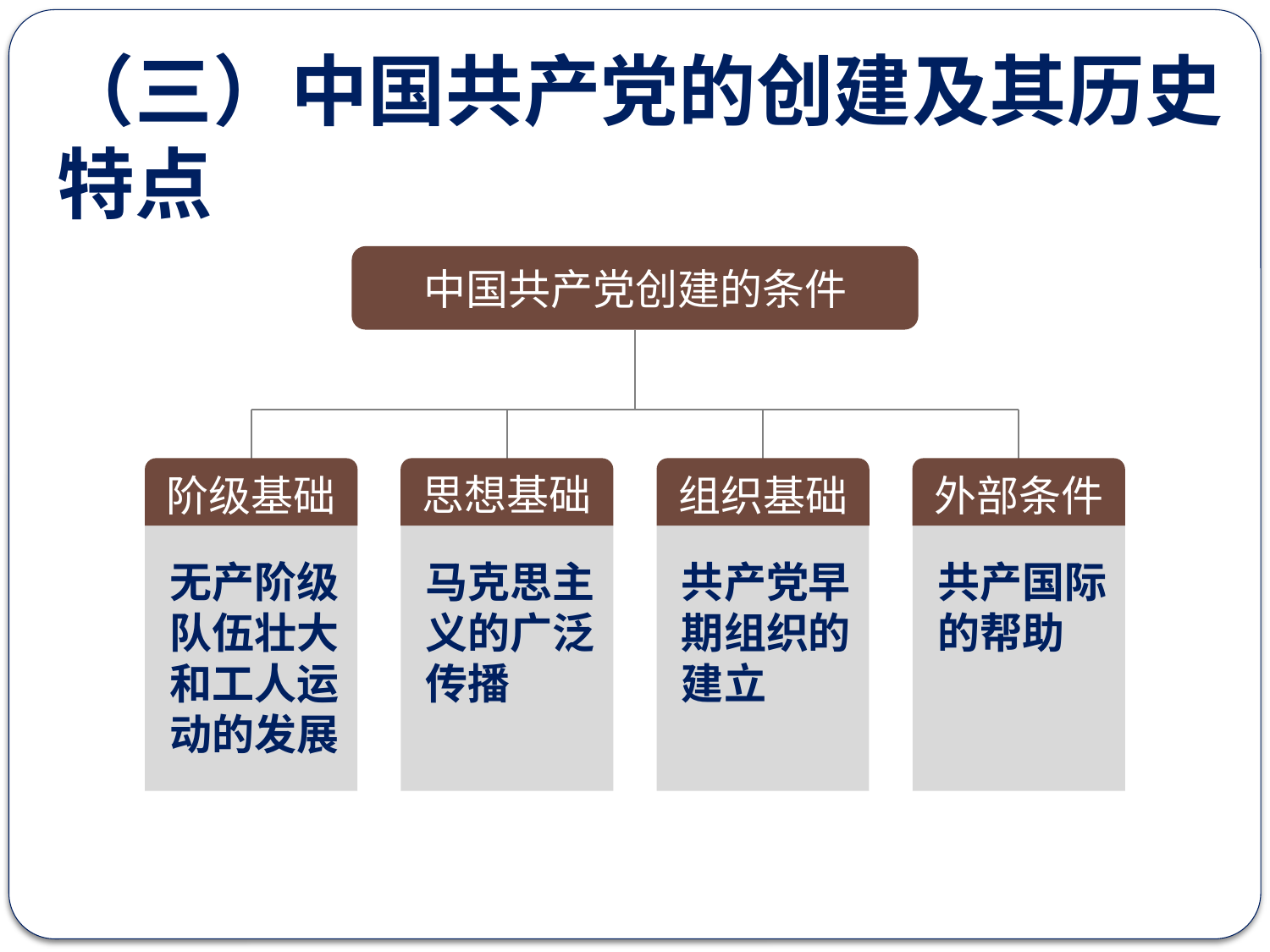

（三）中国共产党的创建及其历史特点
中国共产党创建的条件
阶级基础
思想基础
组织基础
外部条件
无产阶级队伍壮大和工人运动的发展

马克思主义的广泛传播

共产党早期组织的建立

共产国际的帮助